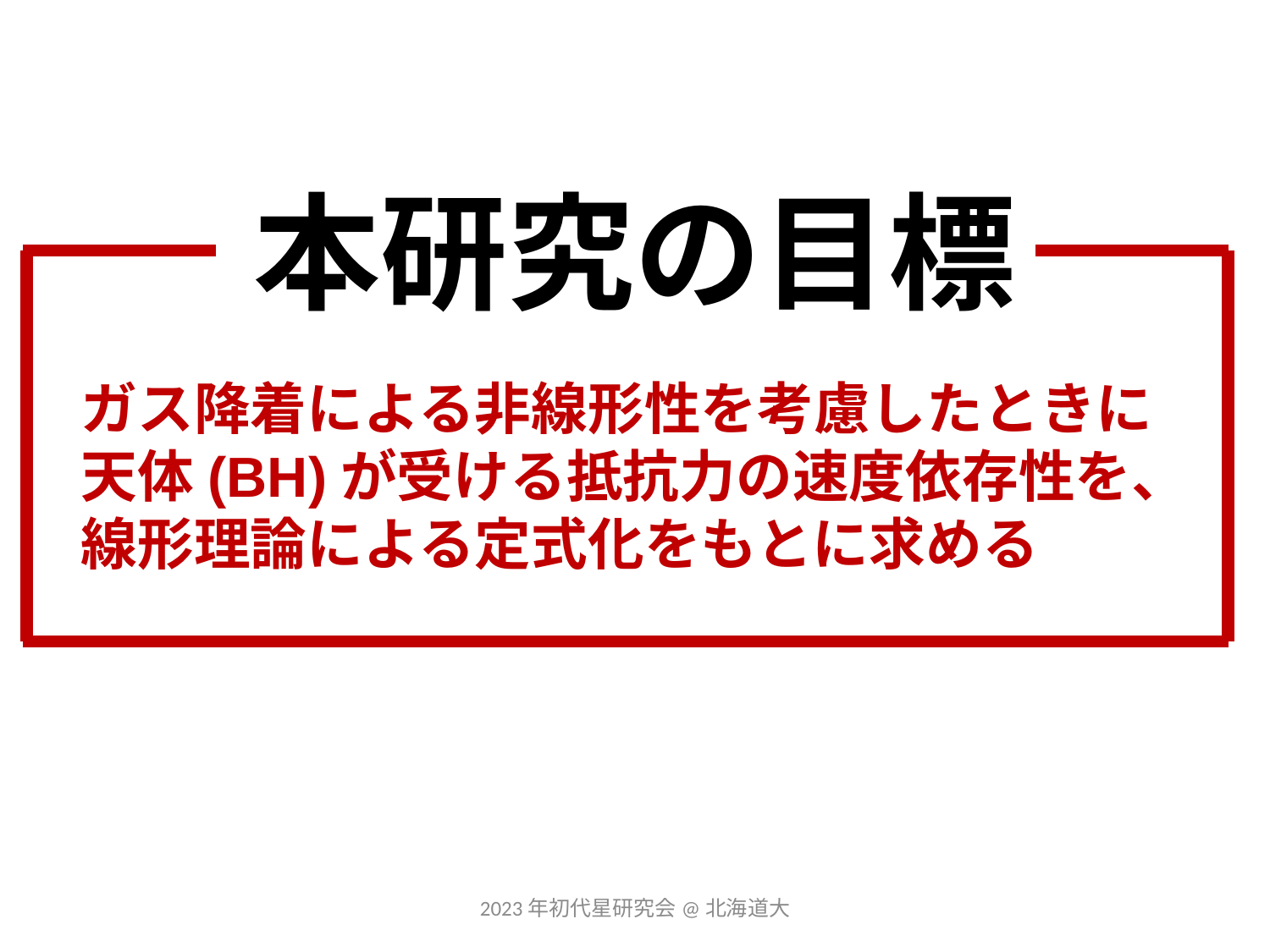

本研究の目標
ガス降着による非線形性を考慮したときに
天体(BH)が受ける抵抗力の速度依存性を、
線形理論による定式化をもとに求める
2023年初代星研究会@北海道大